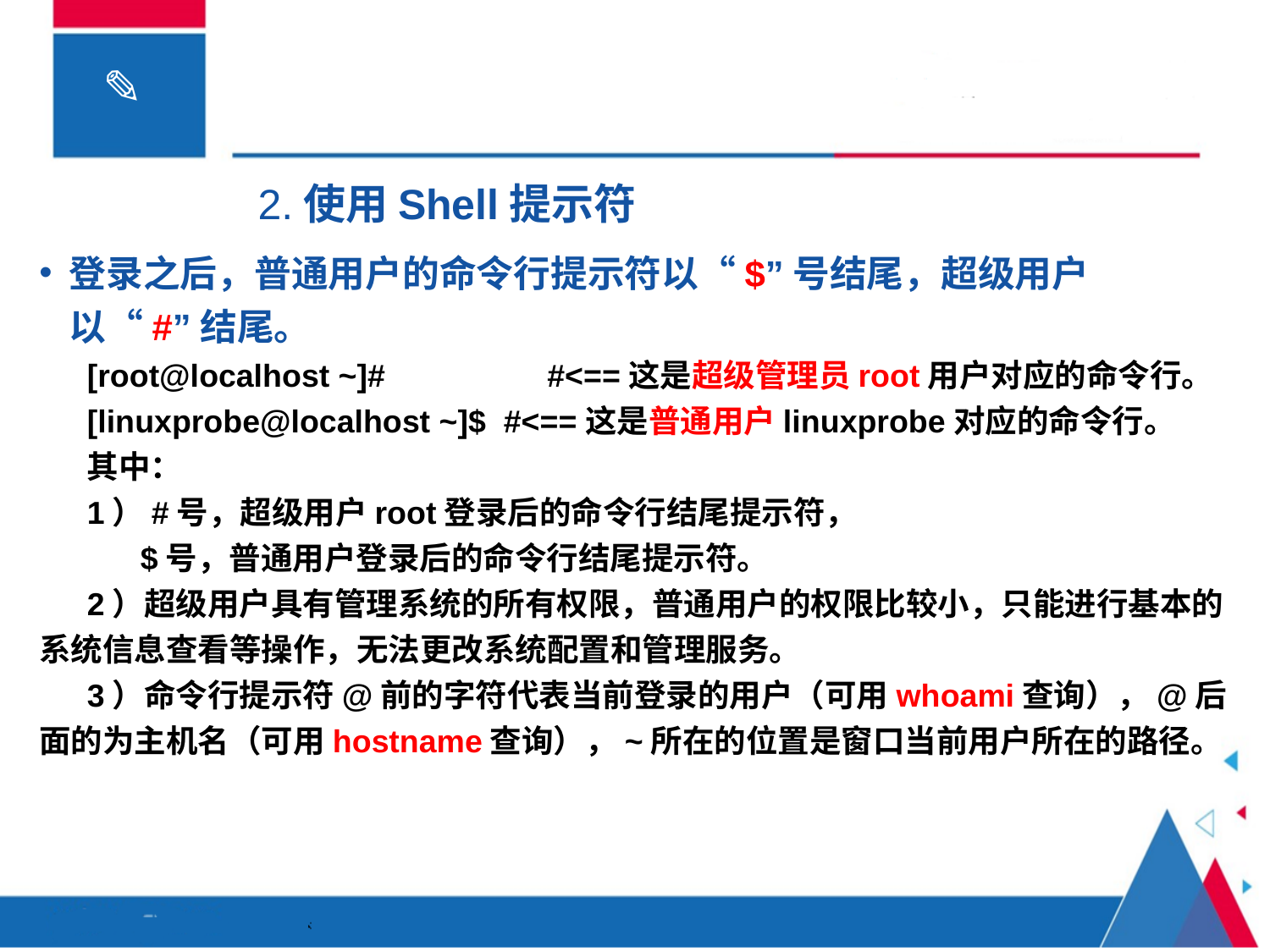

2.使用Shell提示符
登录之后，普通用户的命令行提示符以“$”号结尾，超级用户以“#”结尾。
[root@localhost ~]#    	#<==这是超级管理员root用户对应的命令行。
[linuxprobe@localhost ~]$  #<==这是普通用户linuxprobe对应的命令行。
其中：
1）#号，超级用户root登录后的命令行结尾提示符，
      $号，普通用户登录后的命令行结尾提示符。
2）超级用户具有管理系统的所有权限，普通用户的权限比较小，只能进行基本的系统信息查看等操作，无法更改系统配置和管理服务。
3）命令行提示符@前的字符代表当前登录的用户（可用whoami查询），@后面的为主机名（可用hostname查询），~所在的位置是窗口当前用户所在的路径。